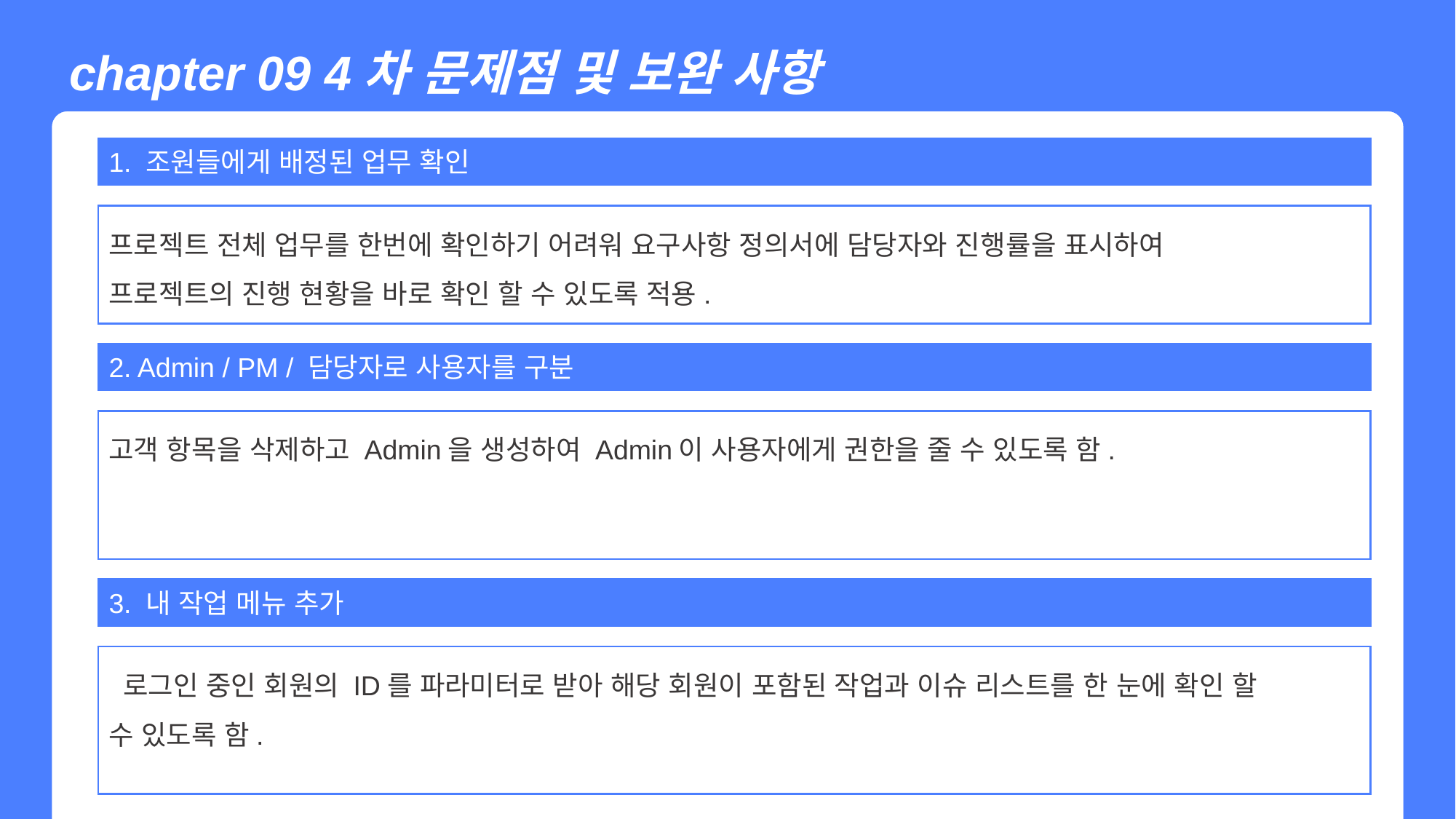

chapter 09 4차 문제점 및 보완 사항
1. 조원들에게 배정된 업무 확인
프로젝트 전체 업무를 한번에 확인하기 어려워 요구사항 정의서에 담당자와 진행률을 표시하여
프로젝트의 진행 현황을 바로 확인 할 수 있도록 적용.
2. Admin / PM / 담당자로 사용자를 구분
고객 항목을 삭제하고 Admin을 생성하여 Admin이 사용자에게 권한을 줄 수 있도록 함.
3. 내 작업 메뉴 추가
 로그인 중인 회원의 ID를 파라미터로 받아 해당 회원이 포함된 작업과 이슈 리스트를 한 눈에 확인 할
수 있도록 함.